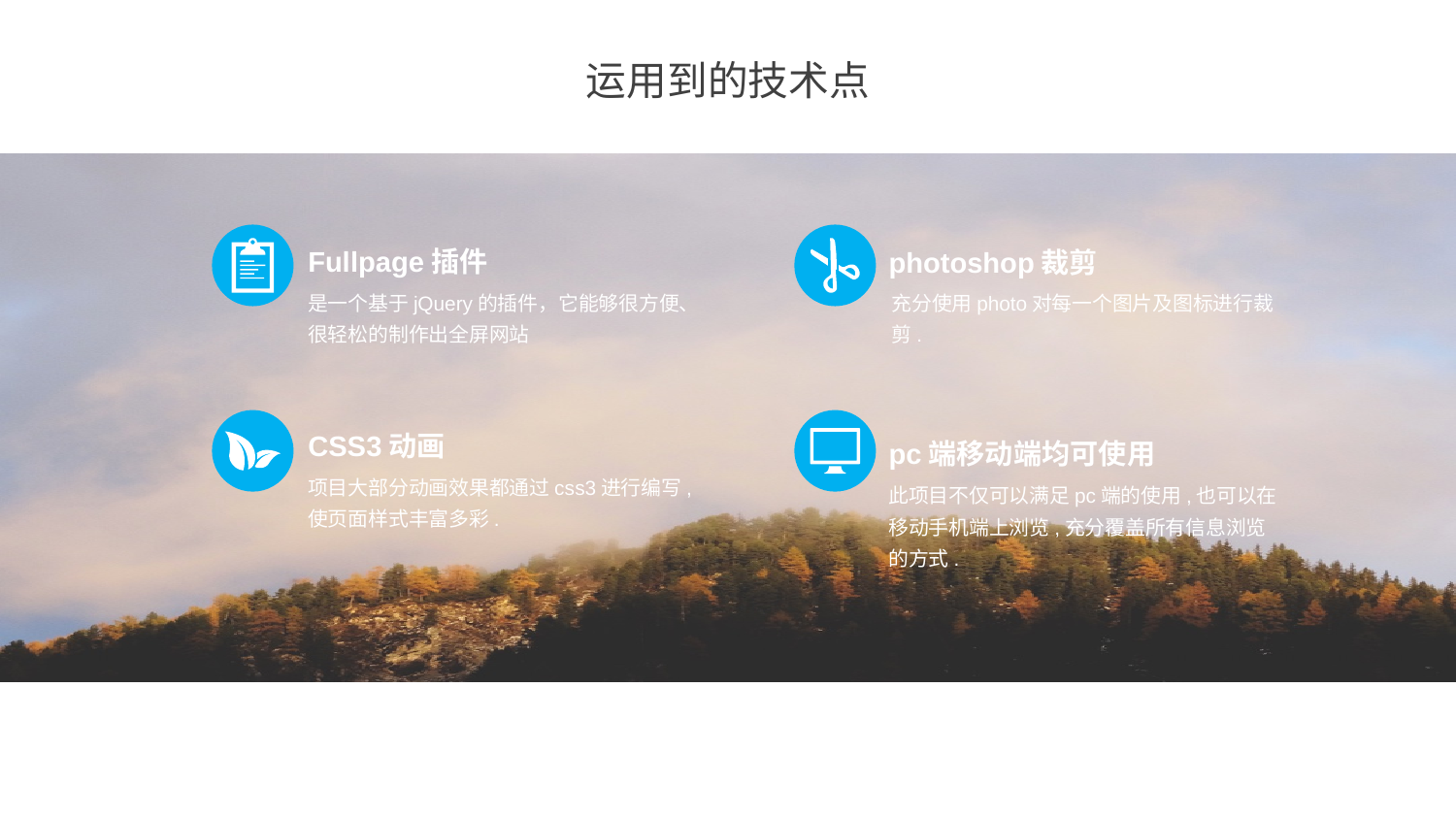

运用到的技术点

Fullpage插件
是一个基于jQuery的插件，它能够很方便、很轻松的制作出全屏网站
photoshop裁剪
充分使用photo对每一个图片及图标进行裁剪.

CSS3动画
项目大部分动画效果都通过css3进行编写,使页面样式丰富多彩.
pc端移动端均可使用
此项目不仅可以满足pc端的使用,也可以在移动手机端上浏览,充分覆盖所有信息浏览的方式.